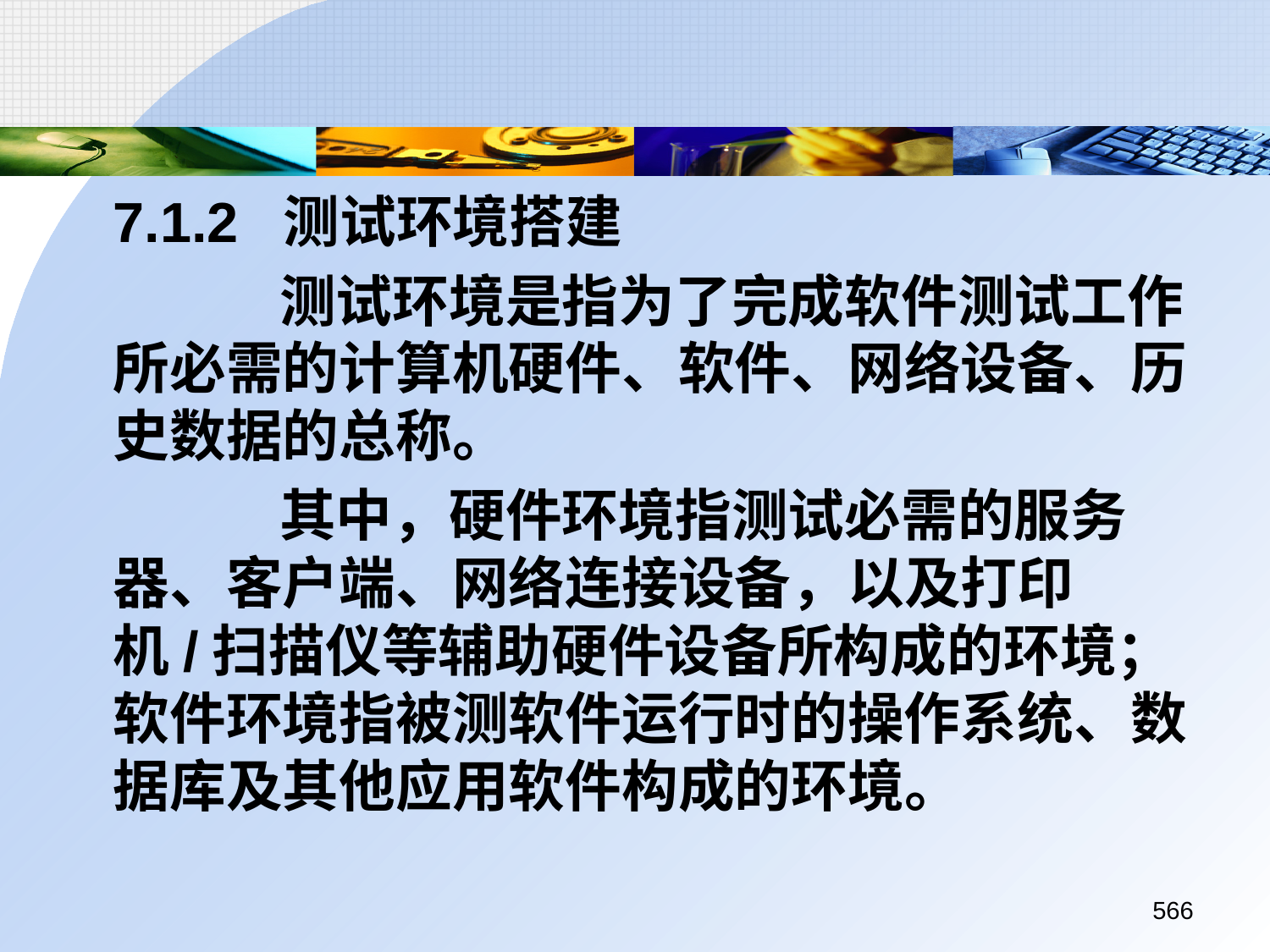

7.1.2  测试环境搭建
		  测试环境是指为了完成软件测试工作所必需的计算机硬件、软件、网络设备、历史数据的总称。
		  其中，硬件环境指测试必需的服务器、客户端、网络连接设备，以及打印机/扫描仪等辅助硬件设备所构成的环境；软件环境指被测软件运行时的操作系统、数据库及其他应用软件构成的环境。

566